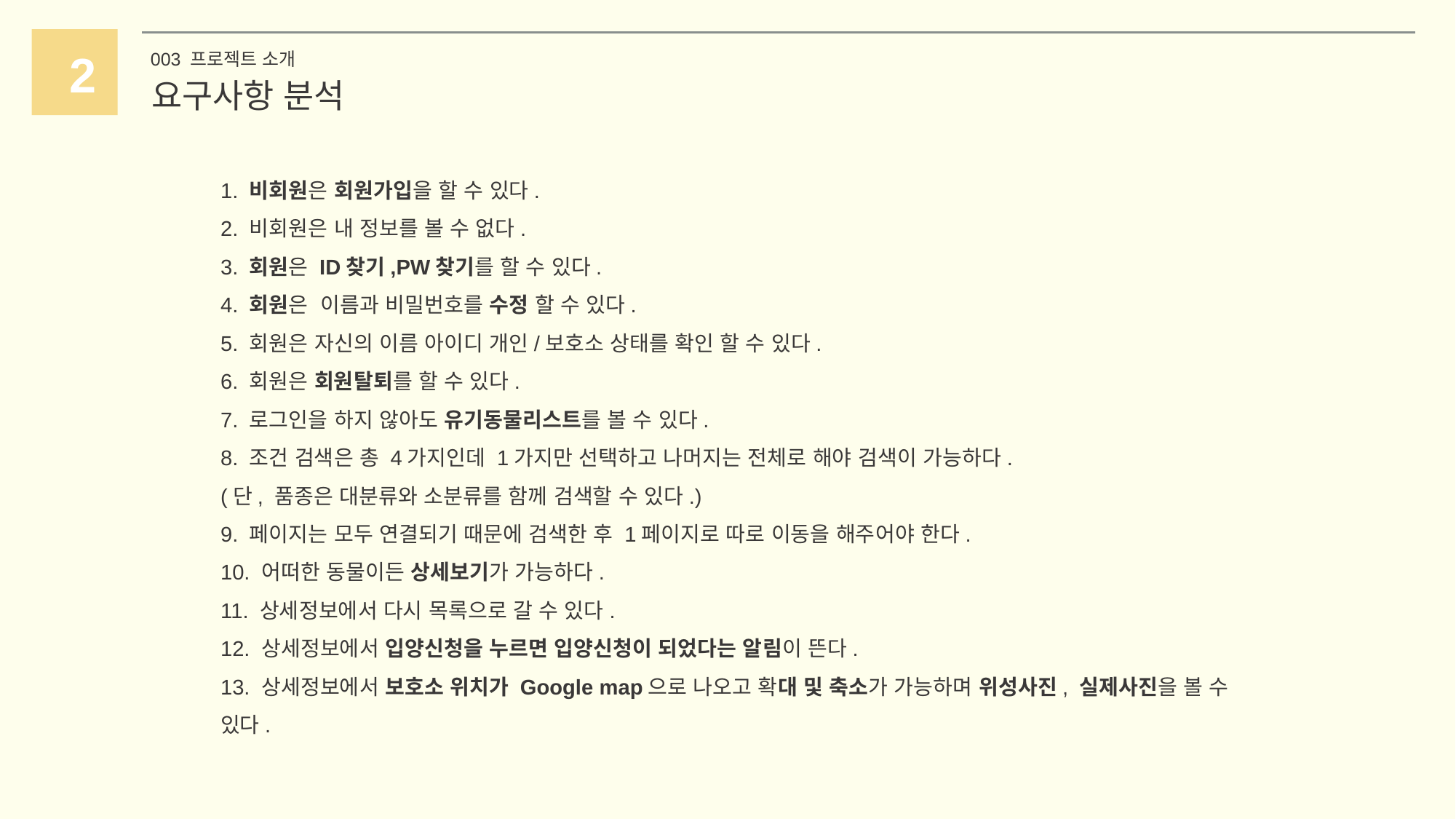

2
003 프로젝트 소개
요구사항 분석
1. 비회원은 회원가입을 할 수 있다.
2. 비회원은 내 정보를 볼 수 없다.
3. 회원은 ID찾기,PW찾기를 할 수 있다.
4. 회원은  이름과 비밀번호를 수정 할 수 있다.
5. 회원은 자신의 이름 아이디 개인/보호소 상태를 확인 할 수 있다.
6. 회원은 회원탈퇴를 할 수 있다.
7. 로그인을 하지 않아도 유기동물리스트를 볼 수 있다.
8. 조건 검색은 총 4가지인데 1가지만 선택하고 나머지는 전체로 해야 검색이 가능하다.
(단, 품종은 대분류와 소분류를 함께 검색할 수 있다.)
9. 페이지는 모두 연결되기 때문에 검색한 후 1페이지로 따로 이동을 해주어야 한다.
10. 어떠한 동물이든 상세보기가 가능하다.
11. 상세정보에서 다시 목록으로 갈 수 있다.
12. 상세정보에서 입양신청을 누르면 입양신청이 되었다는 알림이 뜬다.
13. 상세정보에서 보호소 위치가 Google map으로 나오고 확대 및 축소가 가능하며 위성사진, 실제사진을 볼 수 있다.